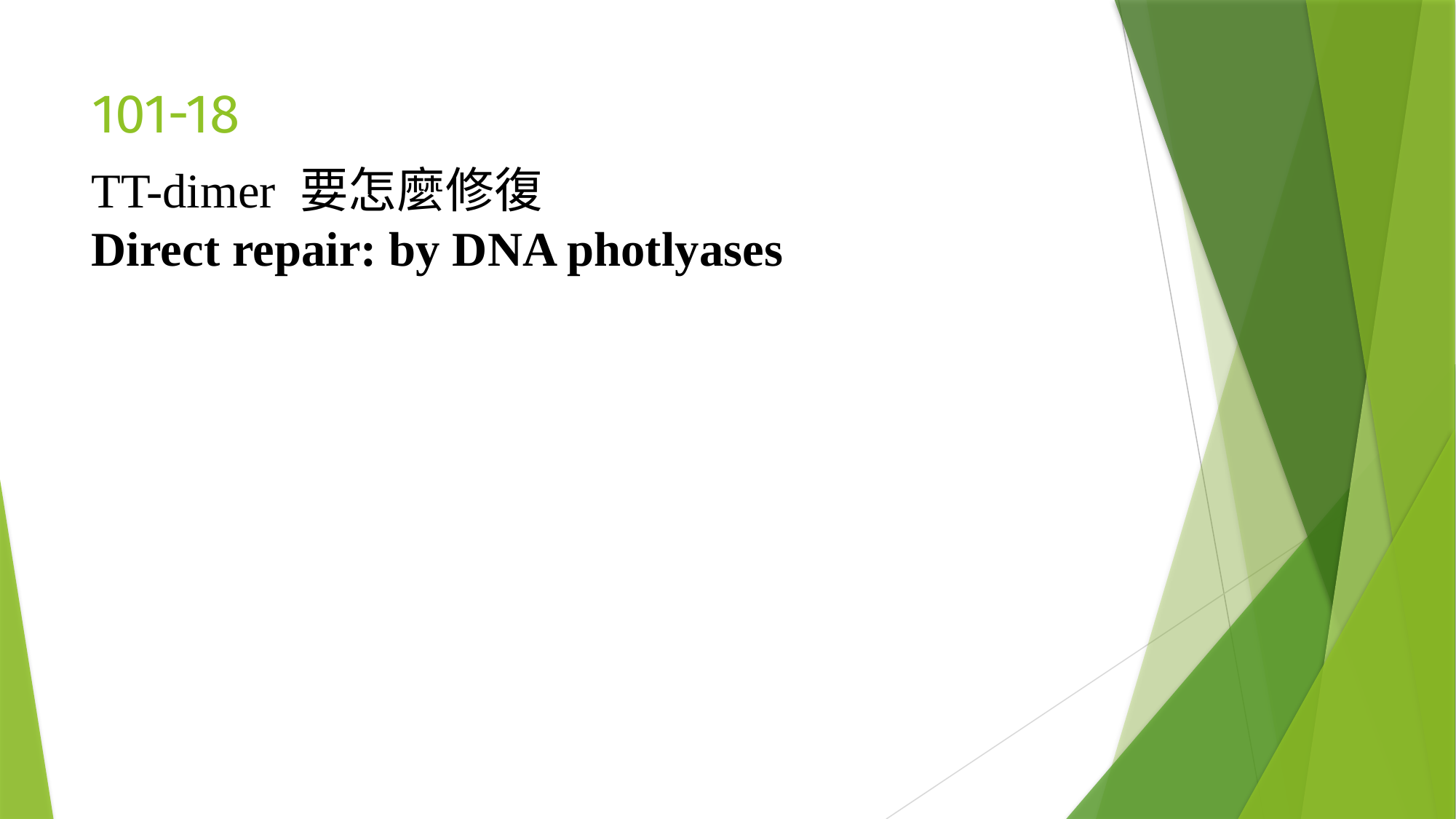

# 101-18
TT-dimer 要怎麼修復
Direct repair: by DNA photlyases